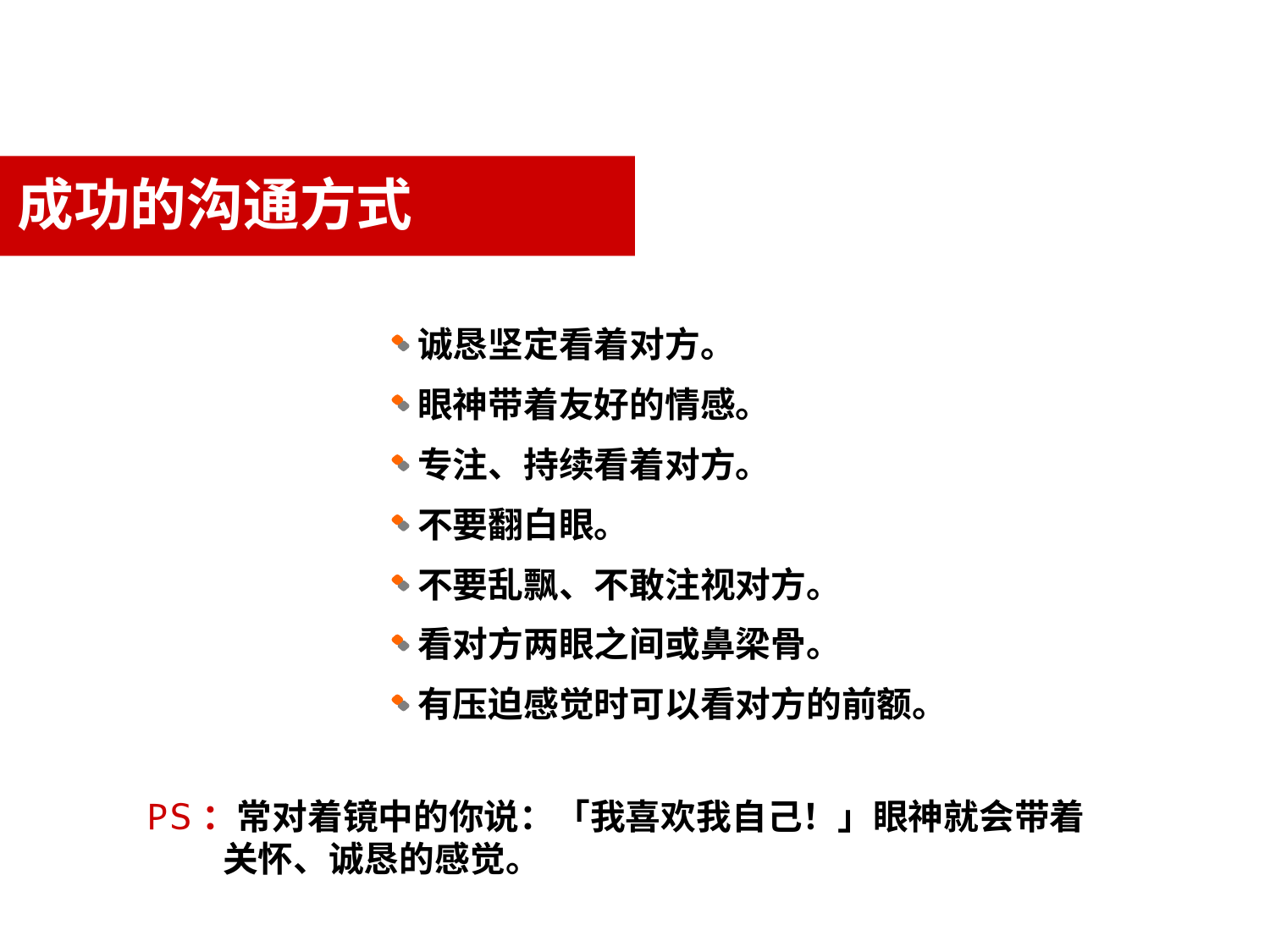

成功的沟通方式

诚恳坚定看着对方。
眼神带着友好的情感。
专注、持续看着对方。
不要翻白眼。
不要乱飘、不敢注视对方。
看对方两眼之间或鼻梁骨。
有压迫感觉时可以看对方的前额。
PS：常对着镜中的你说：「我喜欢我自己！」眼神就会带着关怀、诚恳的感觉。